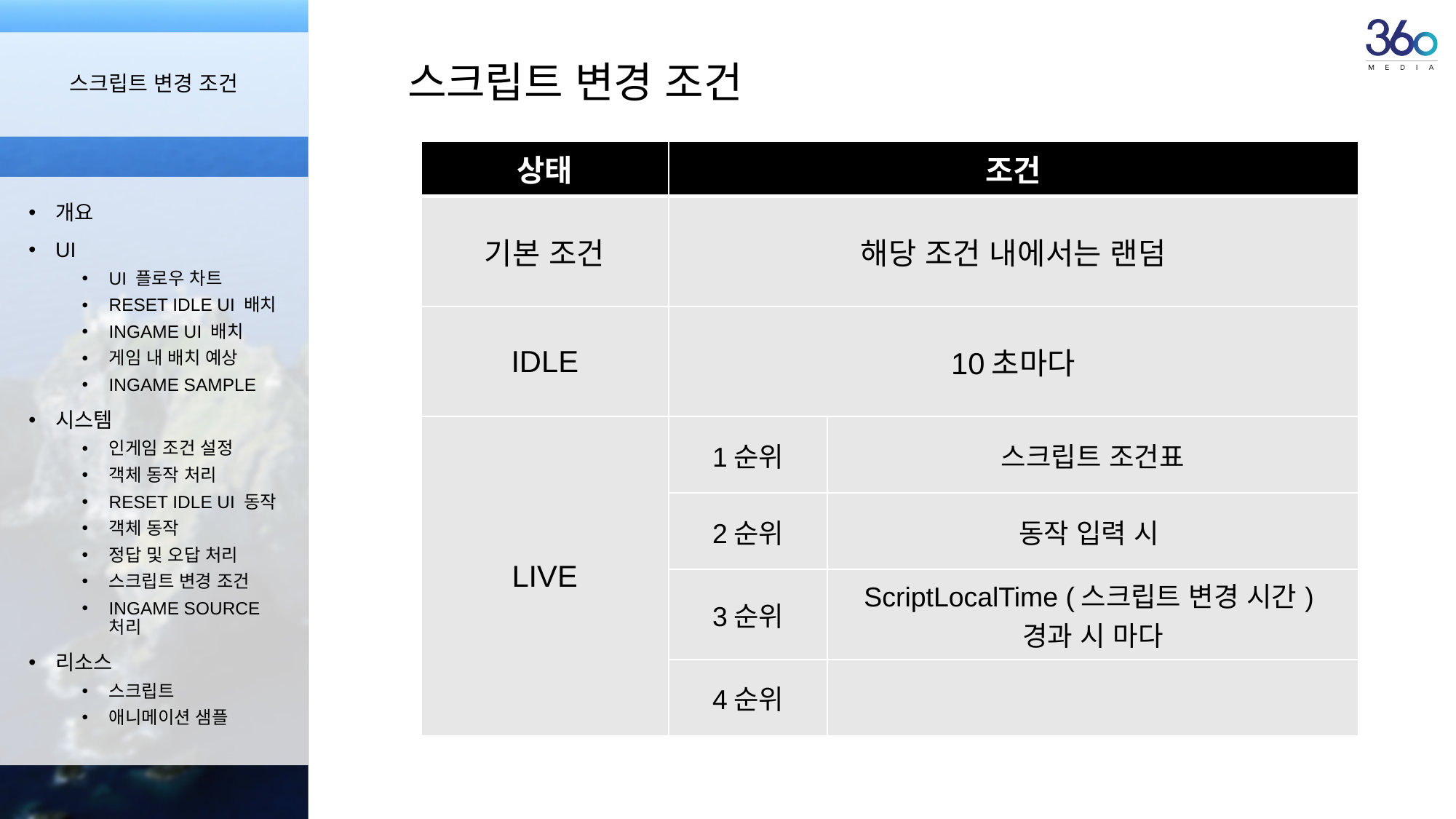

# 스크립트 변경 조건
스크립트 변경 조건
| 상태 | 조건 |  |
| --- | --- | --- |
| 기본 조건 | 해당 조건 내에서는 랜덤 |  |
| IDLE | 10초마다 |  |
| LIVE | 1순위 | 스크립트 조건표 |
|  | 2순위 | 동작 입력 시 |
|  | 3순위 | ScriptLocalTime (스크립트 변경 시간) 경과 시 마다 |
|  | 4순위 |  |
개요
UI
UI 플로우 차트
RESET IDLE UI 배치
INGAME UI 배치
게임 내 배치 예상
INGAME SAMPLE
시스템
인게임 조건 설정
객체 동작 처리
RESET IDLE UI 동작
객체 동작
정답 및 오답 처리
스크립트 변경 조건
INGAME SOURCE 처리
리소스
스크립트
애니메이션 샘플